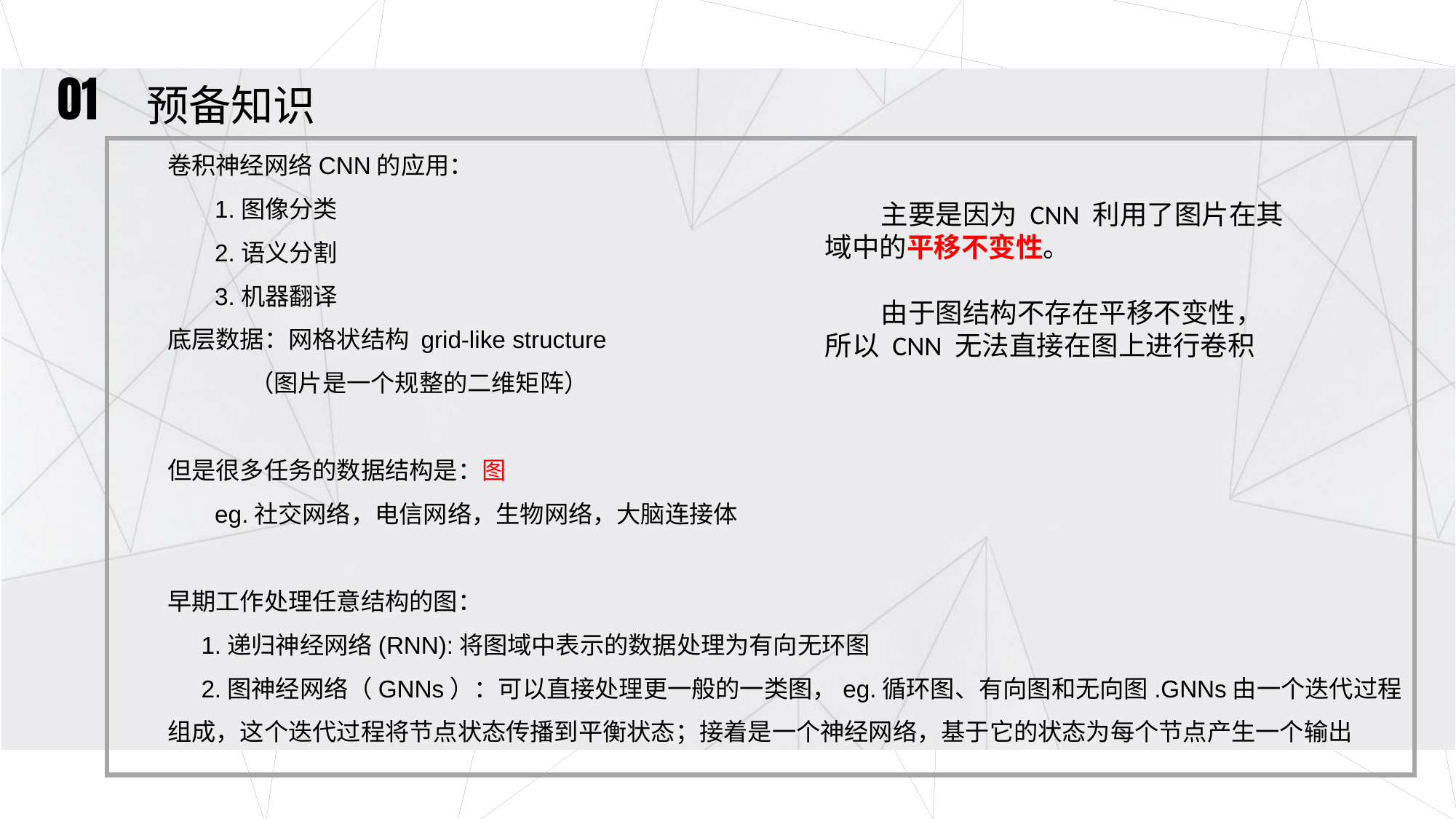

01
预备知识
卷积神经网络CNN的应用：
       1.图像分类
       2.语义分割
       3.机器翻译
底层数据：网格状结构 grid-like structure
              （图片是一个规整的二维矩阵）

但是很多任务的数据结构是：图
       eg.社交网络，电信网络，生物网络，大脑连接体

早期工作处理任意结构的图：
     1.递归神经网络(RNN):将图域中表示的数据处理为有向无环图
     2.图神经网络（GNNs）：可以直接处理更一般的一类图，eg.循环图、有向图和无向图.GNNs由一个迭代过程组成，这个迭代过程将节点状态传播到平衡状态；接着是一个神经网络，基于它的状态为每个节点产生一个输出

        主要是因为 CNN 利用了图片在其域中的平移不变性。

        由于图结构不存在平移不变性，所以 CNN 无法直接在图上进行卷积